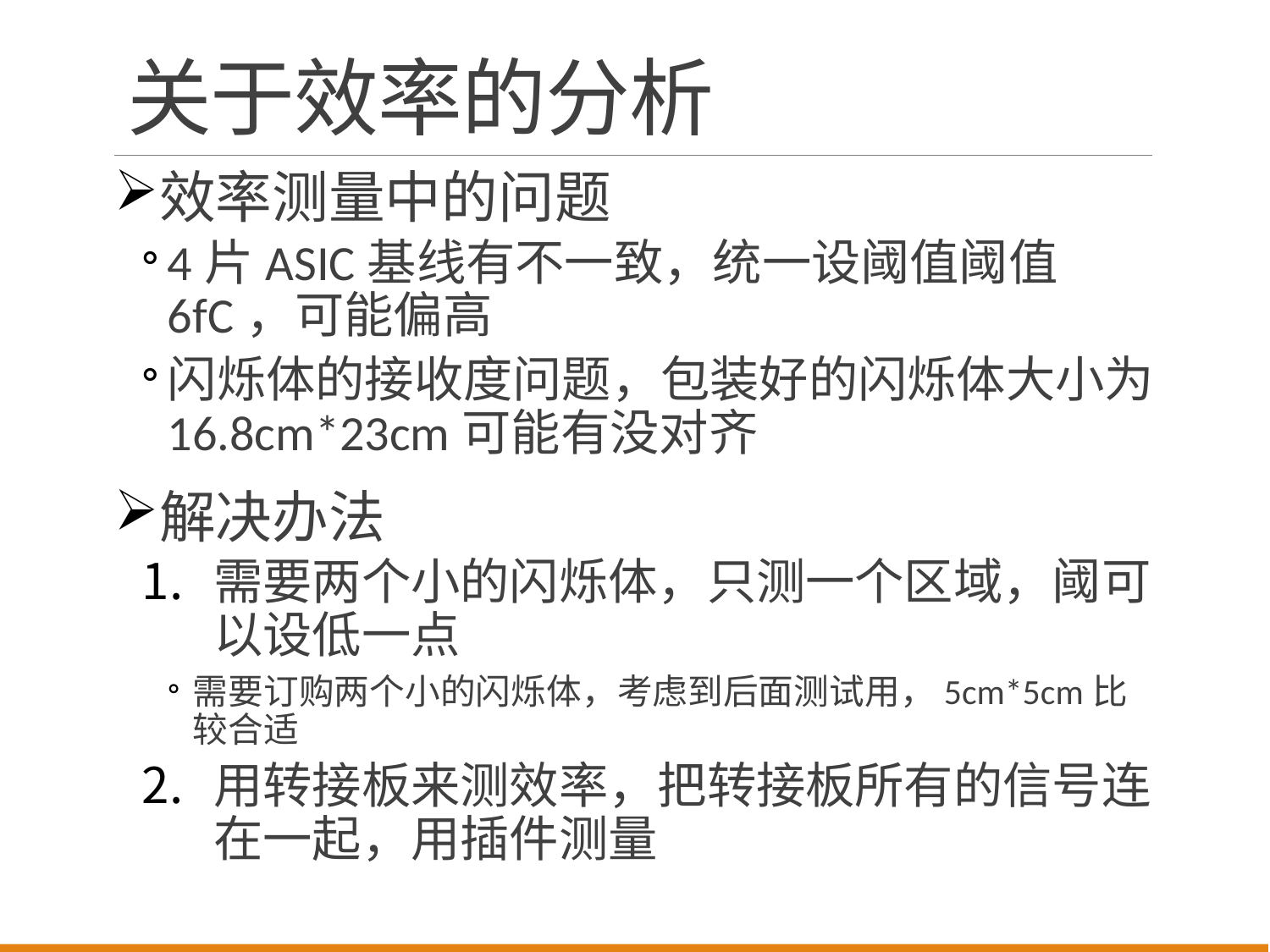

# 关于效率的分析
效率测量中的问题
4片ASIC基线有不一致，统一设阈值阈值6fC，可能偏高
闪烁体的接收度问题，包装好的闪烁体大小为16.8cm*23cm可能有没对齐
解决办法
需要两个小的闪烁体，只测一个区域，阈可以设低一点
需要订购两个小的闪烁体，考虑到后面测试用，5cm*5cm比较合适
用转接板来测效率，把转接板所有的信号连在一起，用插件测量